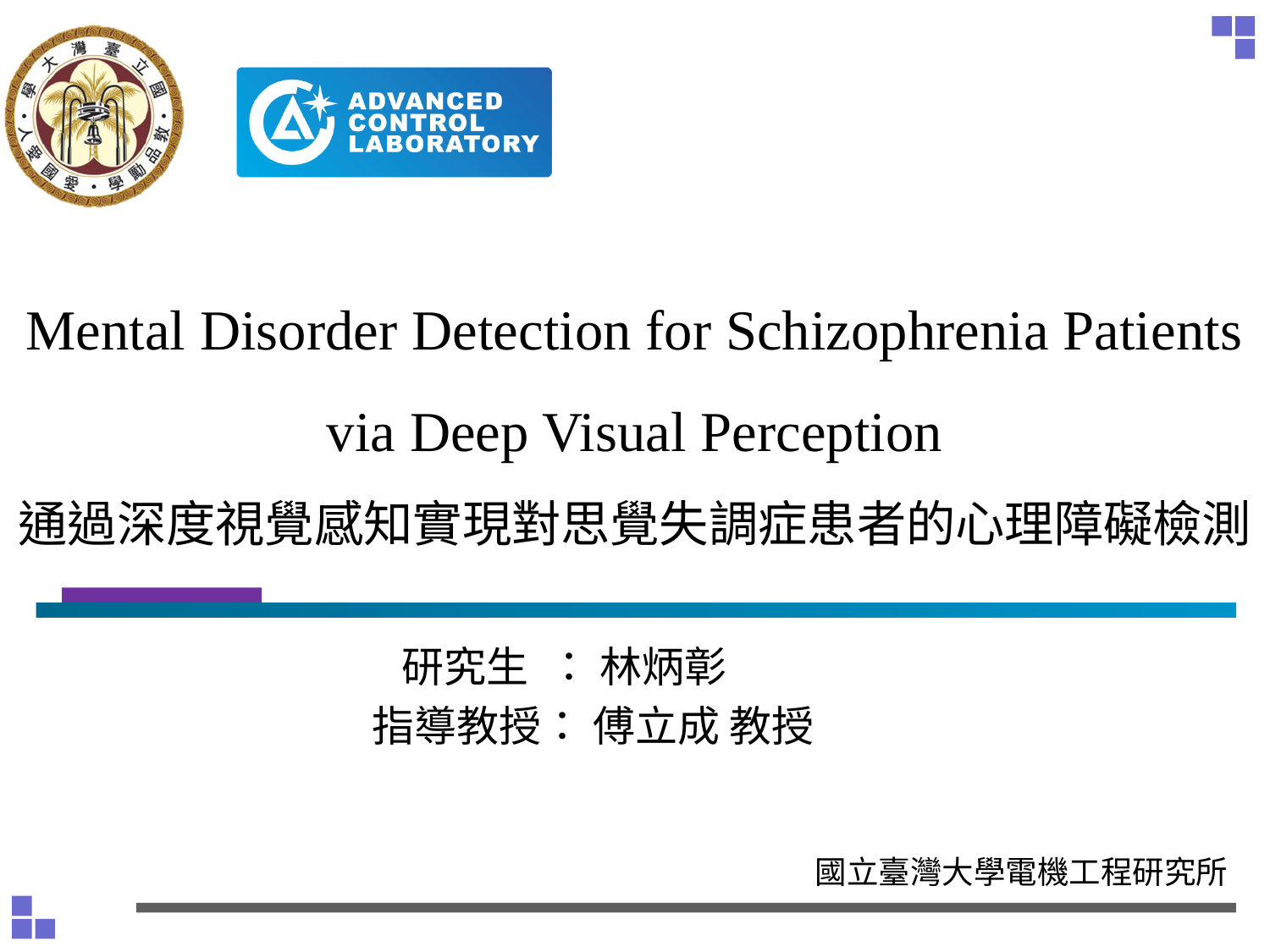

# Mental Disorder Detection for Schizophrenia Patients via Deep Visual Perception 通過深度視覺感知實現對思覺失調症患者的心理障礙檢測

研究生  ： 林炳彰
     指導教授： 傅立成 教授

 國立臺灣大學電機工程研究所